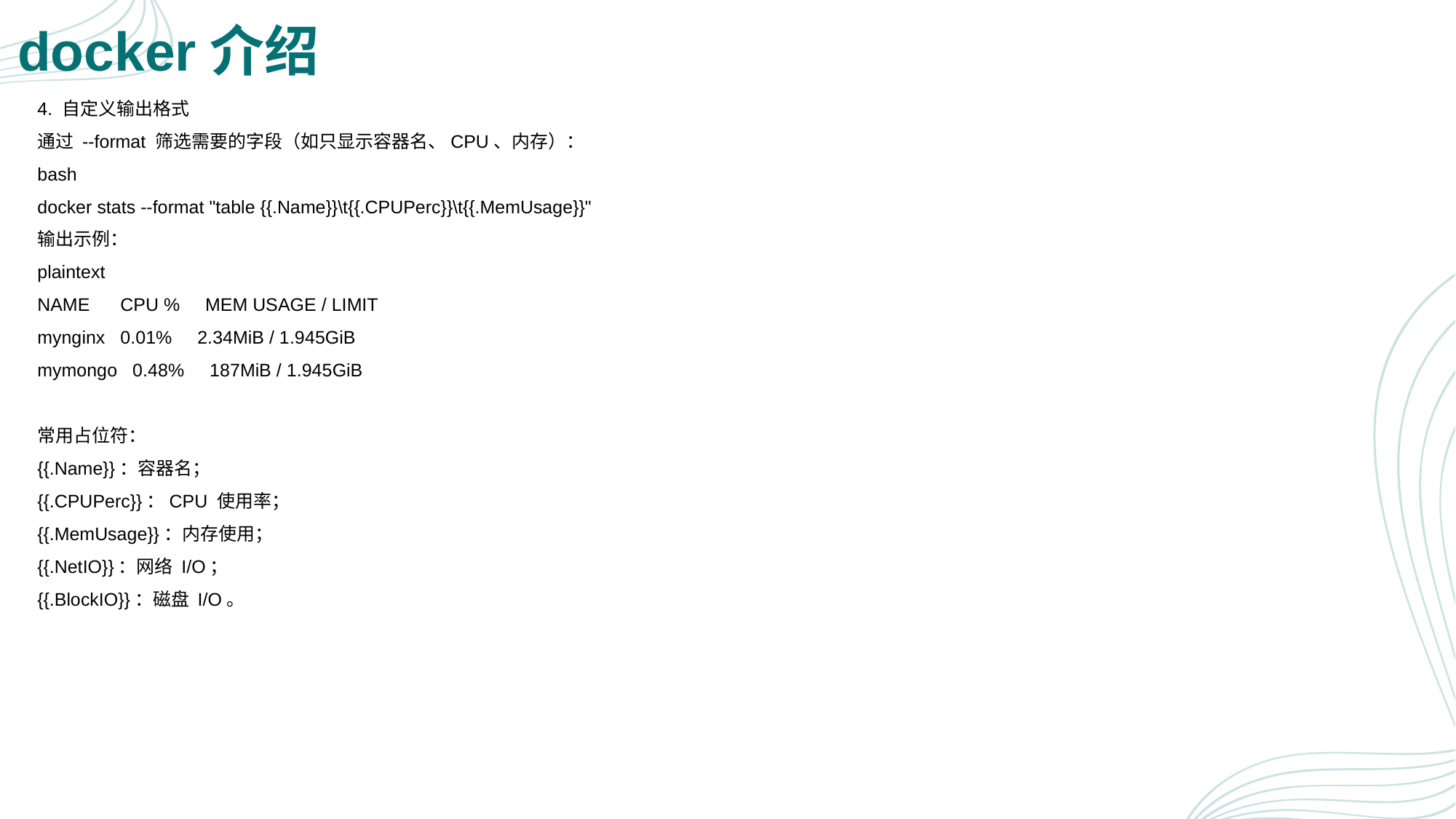

# docker介绍
4. 自定义输出格式
通过 --format 筛选需要的字段（如只显示容器名、CPU、内存）：
bash
docker stats --format "table {{.Name}}\t{{.CPUPerc}}\t{{.MemUsage}}"
输出示例：
plaintext
NAME      CPU %     MEM USAGE / LIMIT
mynginx   0.01%     2.34MiB / 1.945GiB
mymongo   0.48%     187MiB / 1.945GiB

常用占位符：
{{.Name}}：容器名；
{{.CPUPerc}}：CPU 使用率；
{{.MemUsage}}：内存使用；
{{.NetIO}}：网络 I/O；
{{.BlockIO}}：磁盘 I/O。